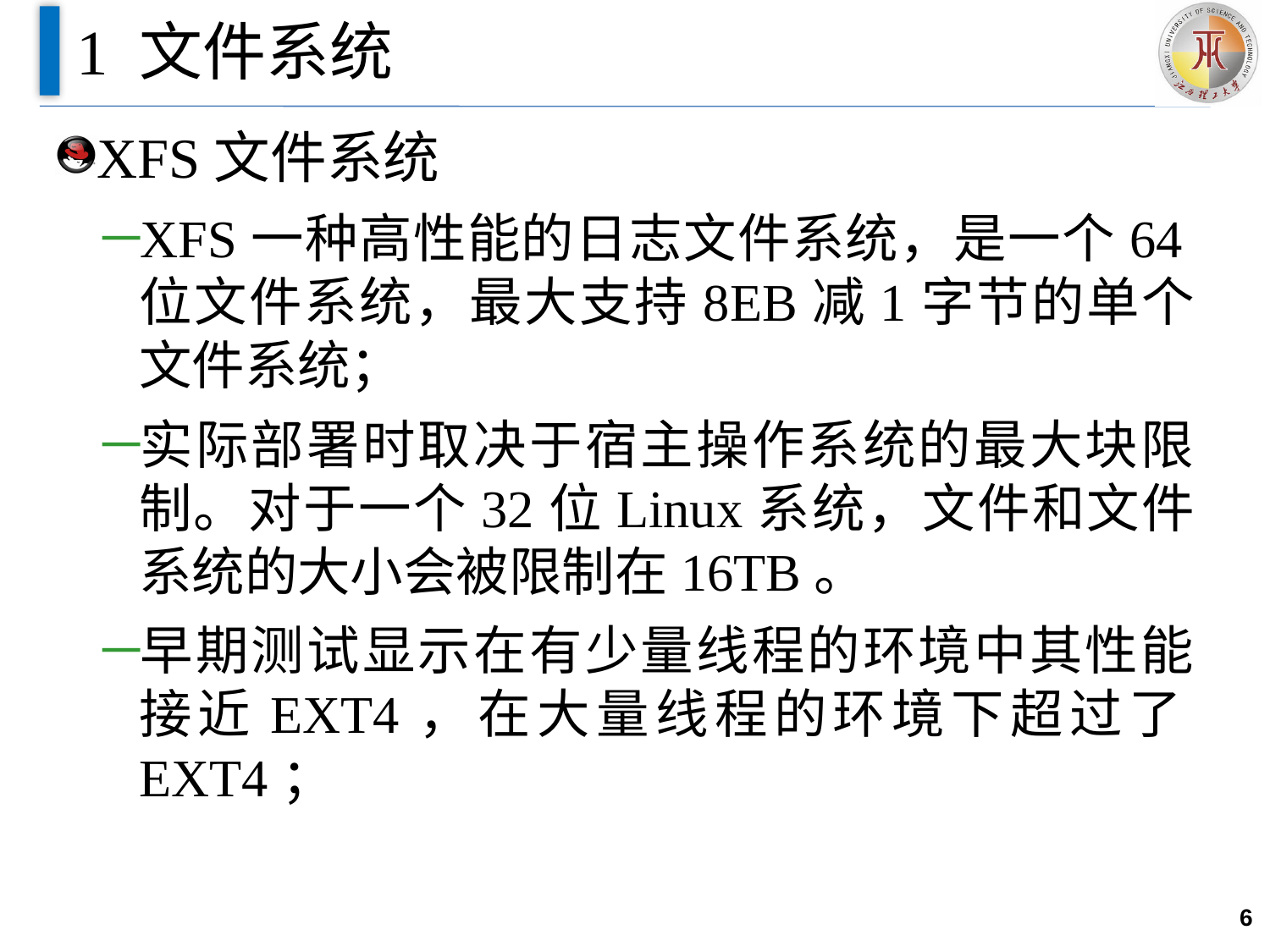

# 1 文件系统
XFS文件系统
XFS一种高性能的日志文件系统，是一个64位文件系统，最大支持8EB减1字节的单个文件系统；
实际部署时取决于宿主操作系统的最大块限制。对于一个32位Linux系统，文件和文件系统的大小会被限制在16TB。
早期测试显示在有少量线程的环境中其性能接近EXT4，在大量线程的环境下超过了EXT4；
6